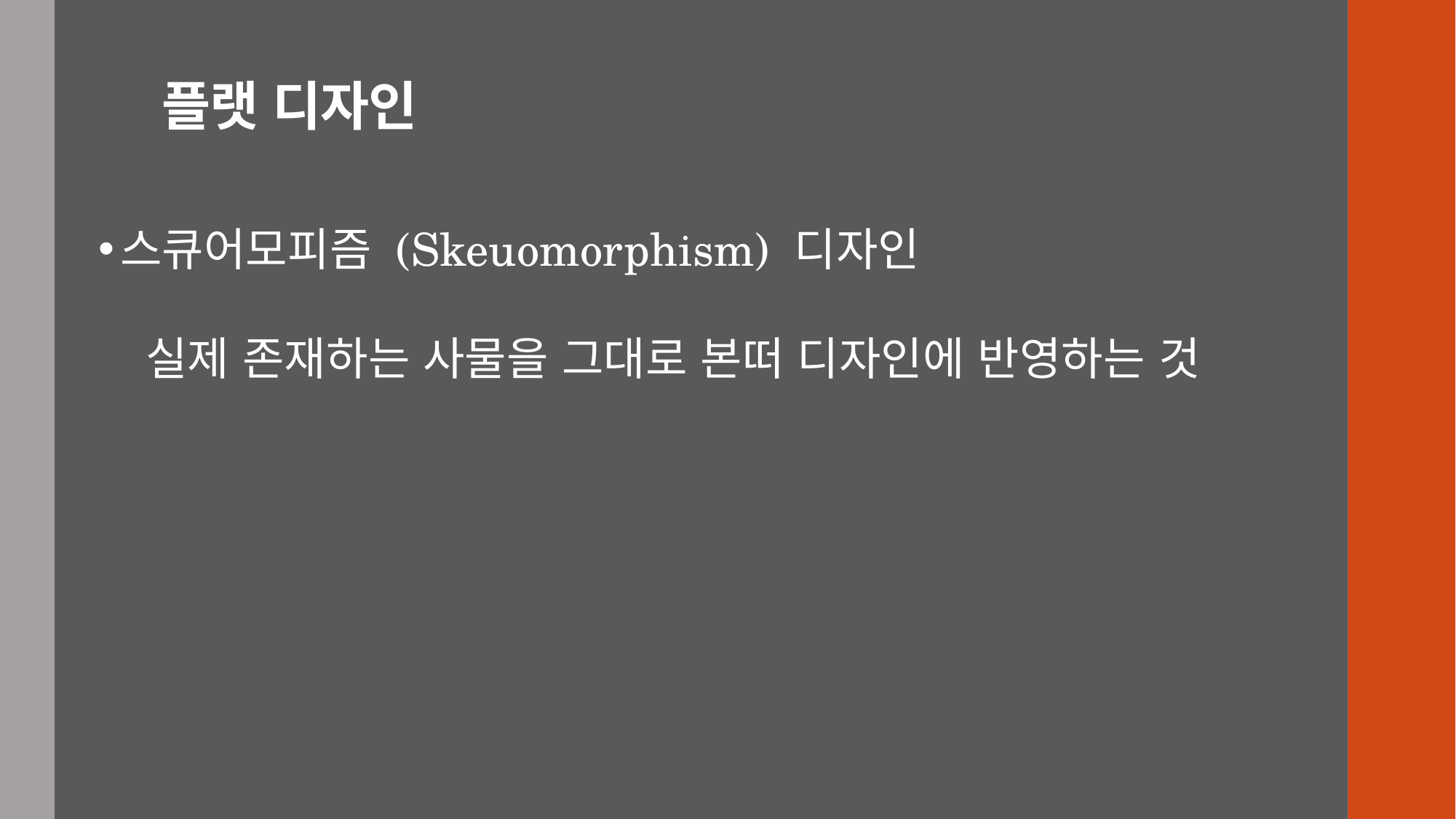

# 플랫 디자인
스큐어모피즘 (Skeuomorphism) 디자인
  실제 존재하는 사물을 그대로 본떠 디자인에 반영하는 것